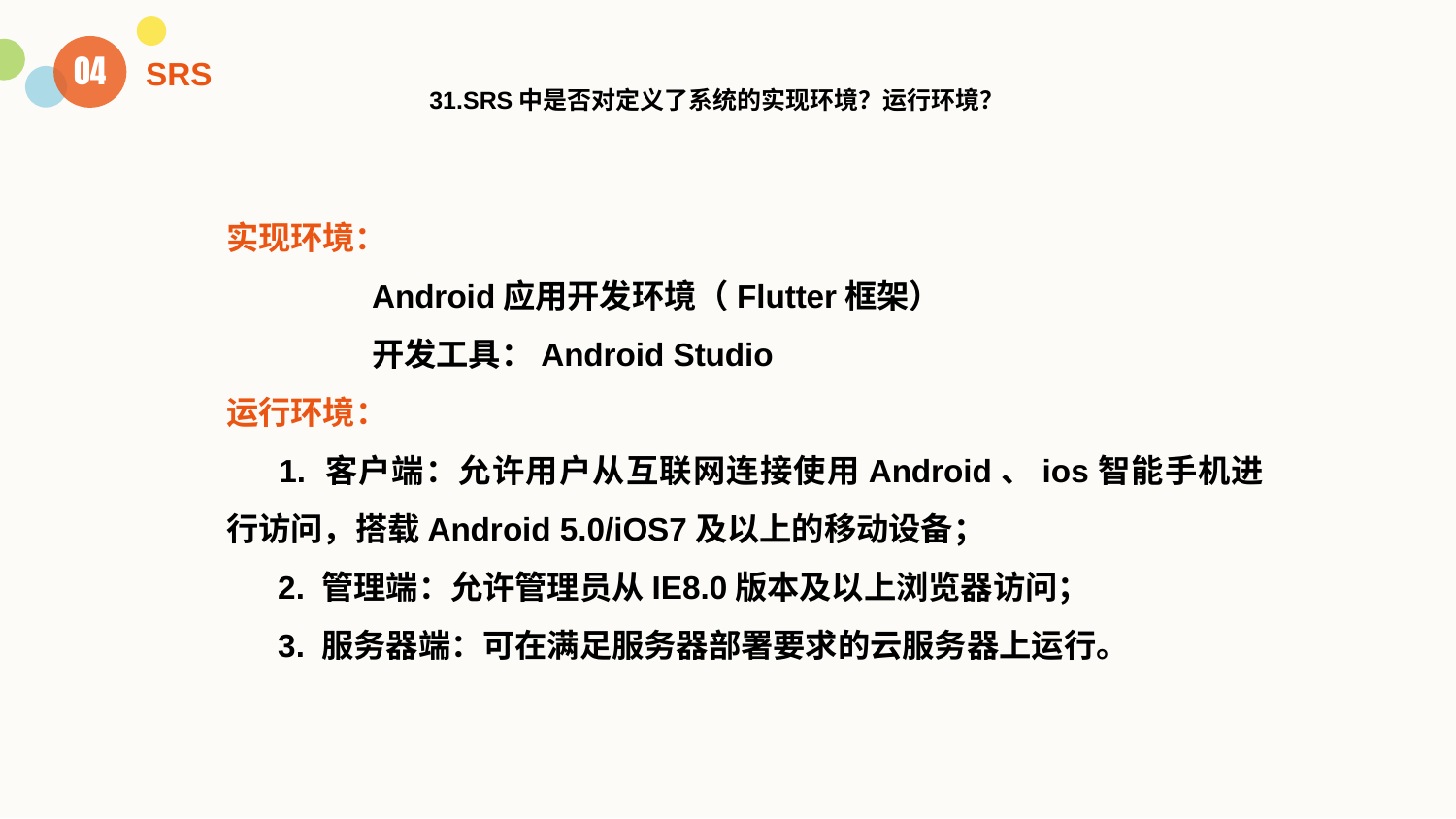

04
SRS

31.SRS中是否对定义了系统的实现环境？运行环境？
实现环境：
	Android应用开发环境（Flutter框架）
	开发工具：Android Studio
运行环境：
 1. 客户端：允许用户从互联网连接使用Android、ios智能手机进行访问，搭载Android 5.0/iOS7及以上的移动设备；
 2. 管理端：允许管理员从IE8.0版本及以上浏览器访问；
 3. 服务器端：可在满足服务器部署要求的云服务器上运行。